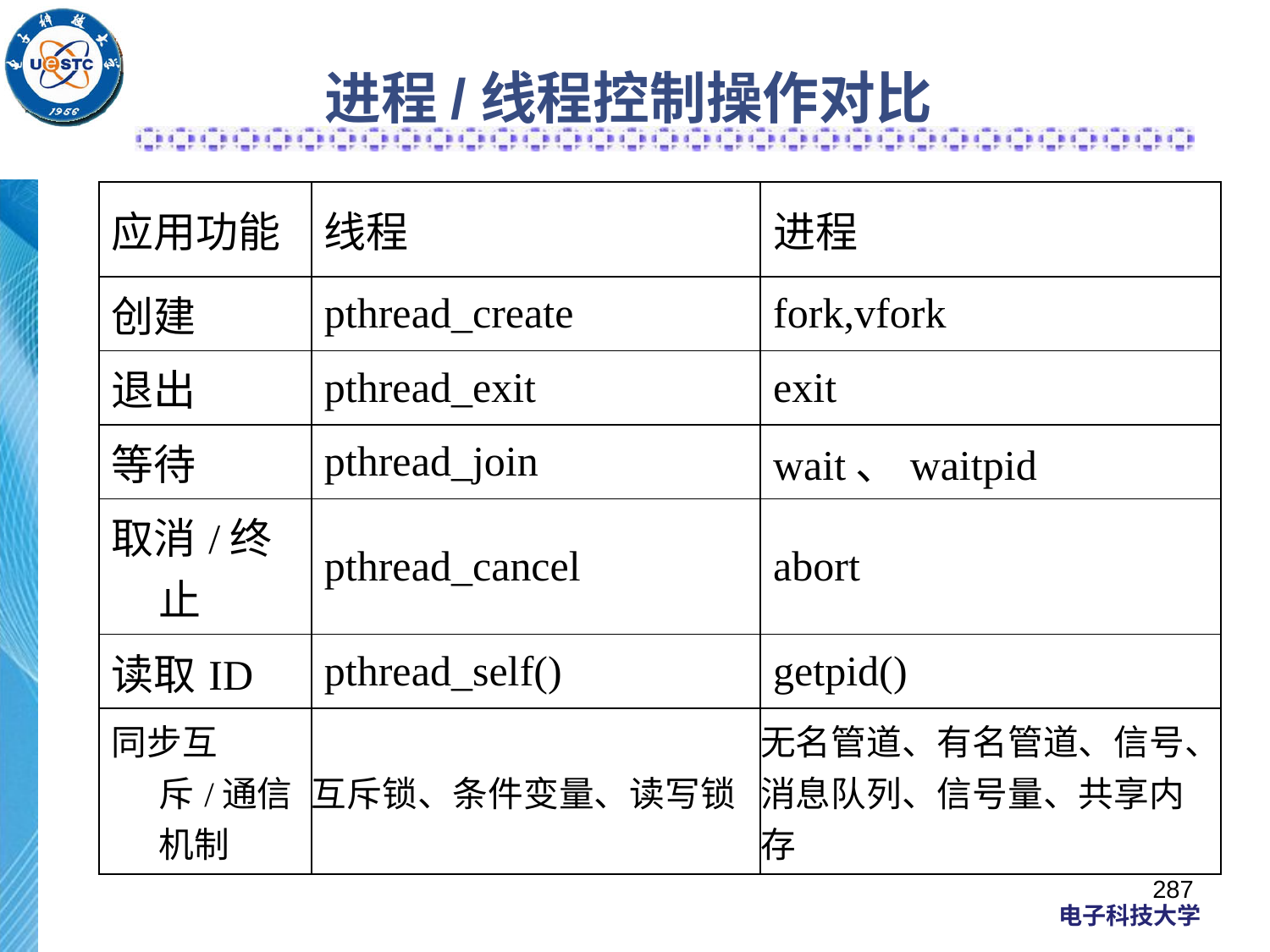

# 进程/线程控制操作对比
| 应用功能 | 线程 | 进程 |
| --- | --- | --- |
| 创建 | pthread\_create | fork,vfork |
| 退出 | pthread\_exit | exit |
| 等待 | pthread\_join | wait、waitpid |
| 取消/终止 | pthread\_cancel | abort |
| 读取ID | pthread\_self() | getpid() |
| 同步互斥/通信机制 | 互斥锁、条件变量、读写锁 | 无名管道、有名管道、信号、消息队列、信号量、共享内存 |
287